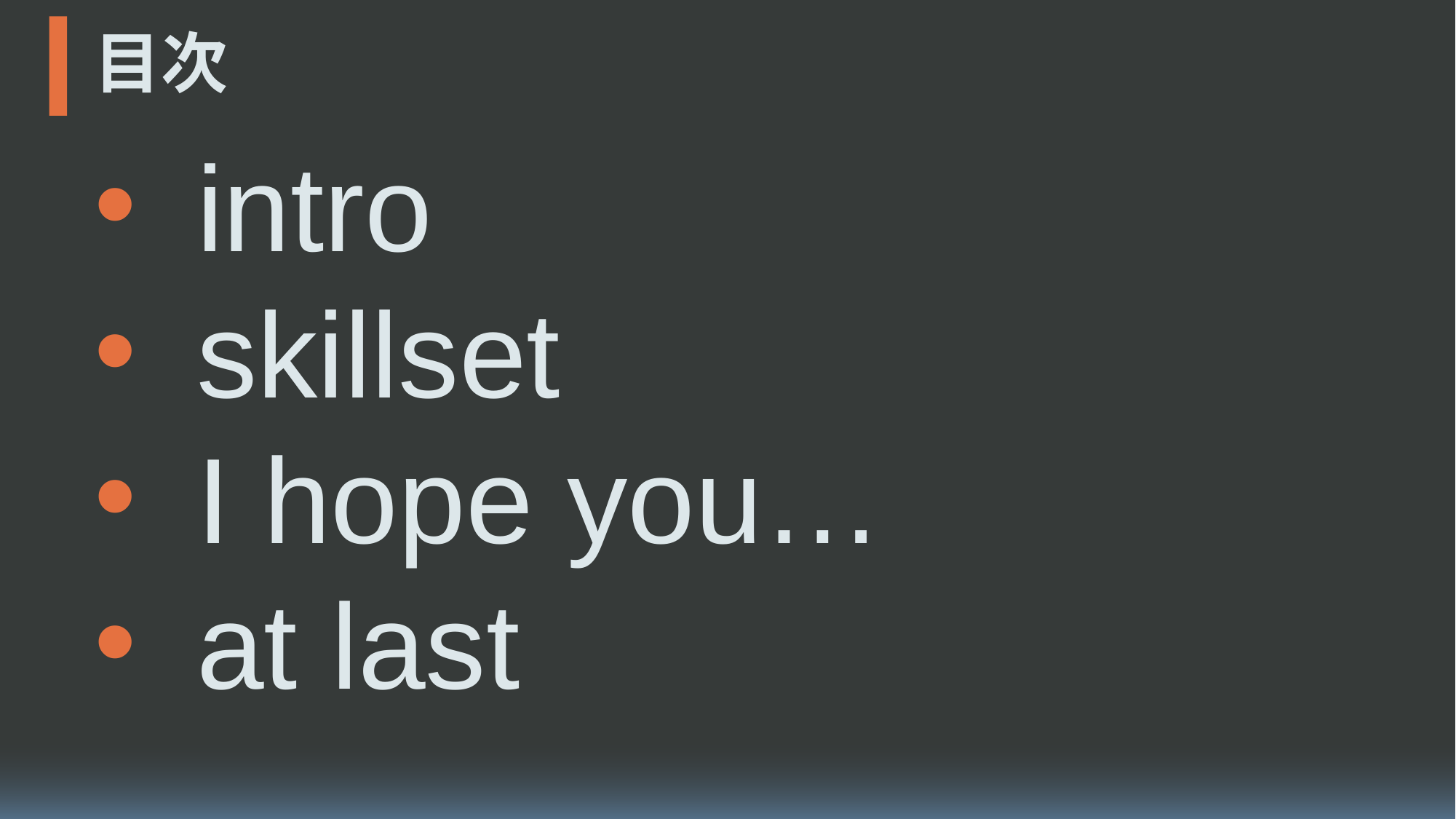

誰か一緒に精神科行こうぜ
伝える力
# 目次
intro
skillset
I hope you…
at last
伝えようと努力してほしい